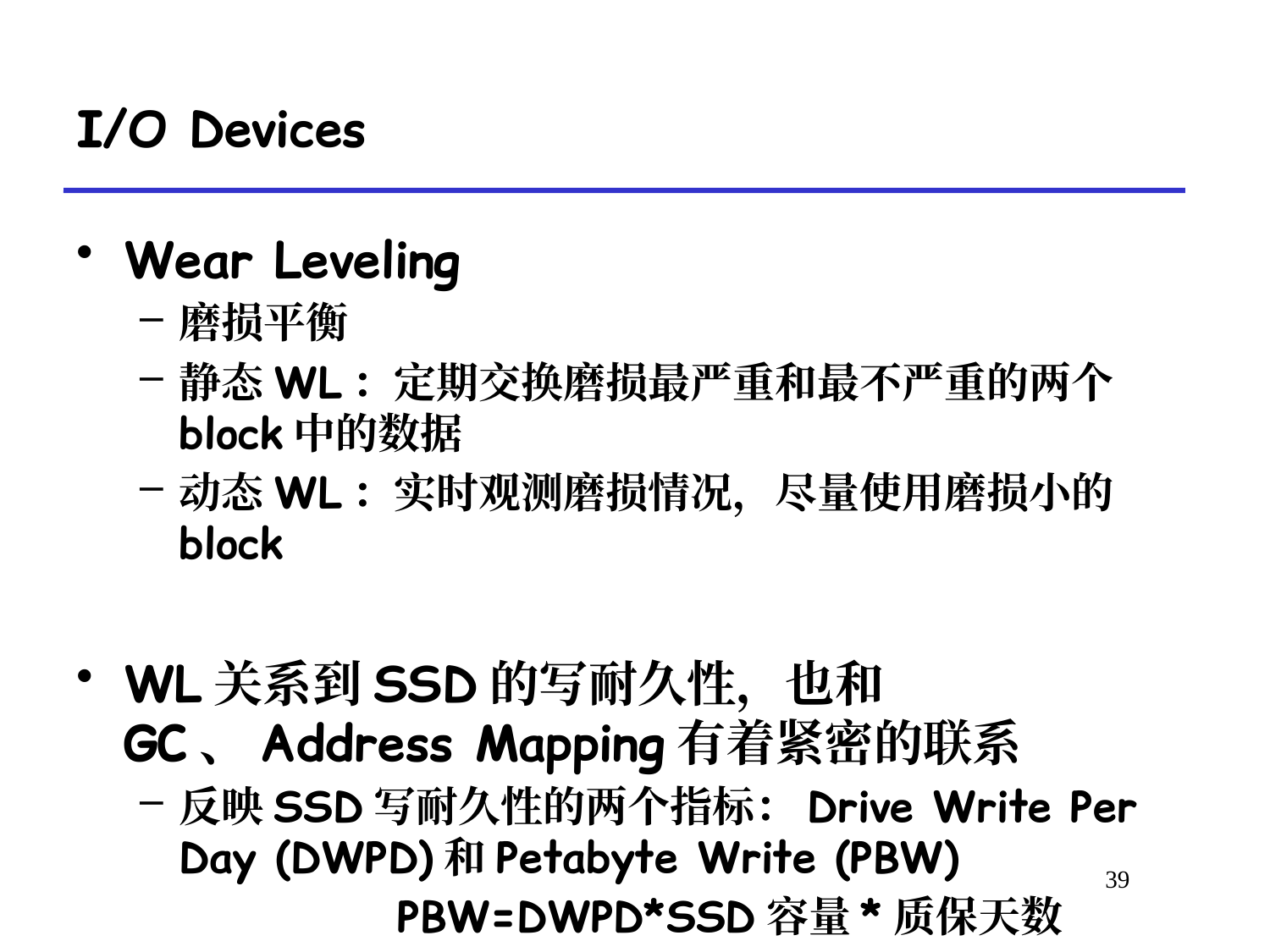

# I/O Devices
Wear Leveling
磨损平衡
静态WL：定期交换磨损最严重和最不严重的两个block中的数据
动态WL：实时观测磨损情况，尽量使用磨损小的block

WL关系到SSD的写耐久性，也和GC、Address Mapping有着紧密的联系
反映SSD写耐久性的两个指标：Drive Write Per Day (DWPD)和Petabyte Write (PBW)
              PBW=DWPD*SSD容量*质保天数
39